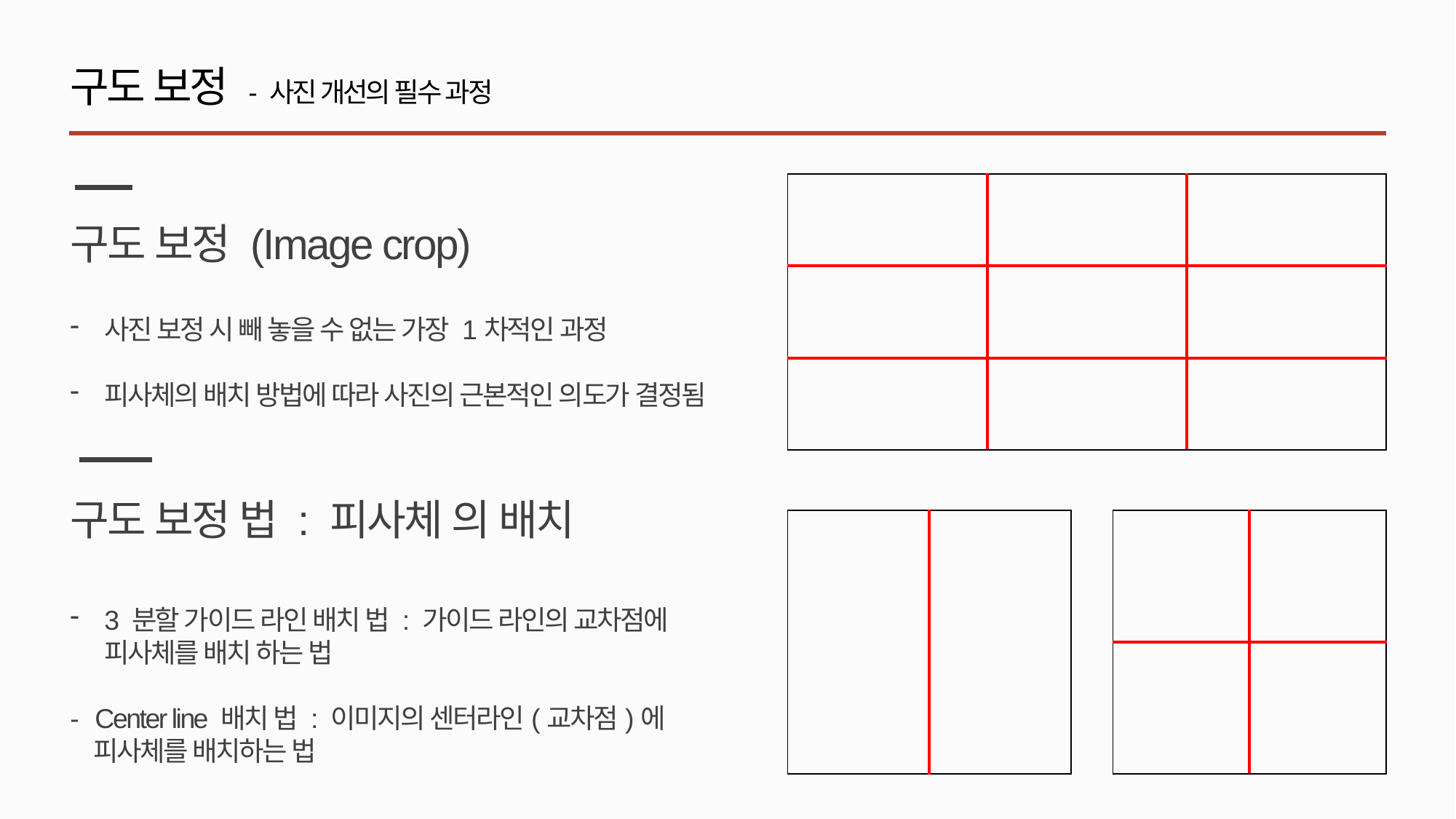

구도 보정 - 사진 개선의 필수 과정
|  |  |  |
| --- | --- | --- |
|  |  |  |
|  |  |  |
구도 보정 (Image crop)

사진 보정 시 빼 놓을 수 없는 가장 1차적인 과정

피사체의 배치 방법에 따라 사진의 근본적인 의도가 결정됨
구도 보정 법 : 피사체 의 배치
3 분할 가이드 라인 배치 법 : 가이드 라인의 교차점에
피사체를 배치 하는 법

-   Center line 배치 법 : 이미지의 센터라인(교차점)에
    피사체를 배치하는 법
|  |  |
| --- | --- |
|  |  |
|  |  |
| --- | --- |